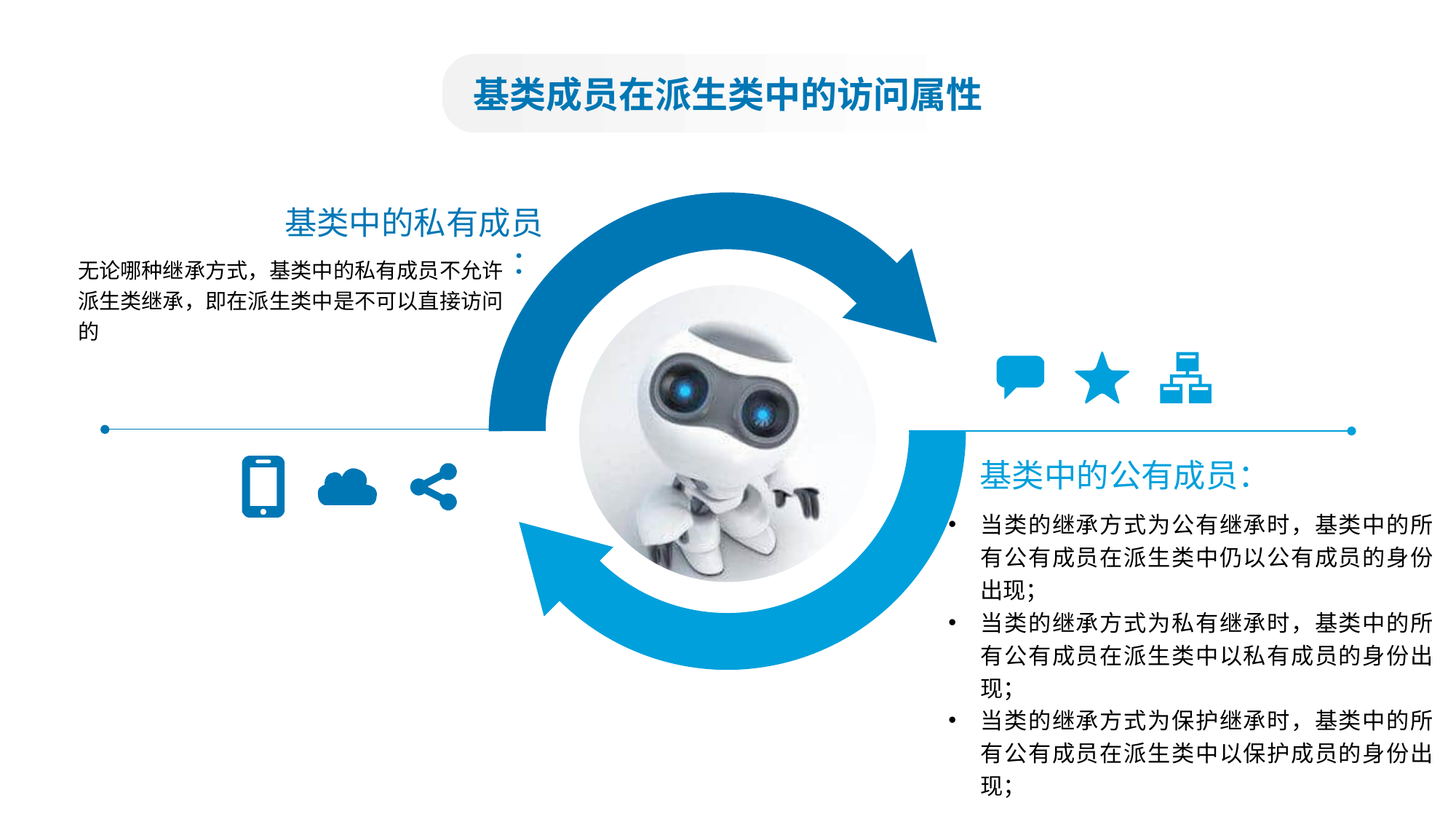

基类成员在派生类中的访问属性

基类中的私有成员
：
无论哪种继承方式，基类中的私有成员不允许派生类继承，即在派生类中是不可以直接访问的

基类中的公有成员：

当类的继承方式为公有继承时，基类中的所有公有成员在派生类中仍以公有成员的身份出现；
当类的继承方式为私有继承时，基类中的所有公有成员在派生类中以私有成员的身份出现；
当类的继承方式为保护继承时，基类中的所有公有成员在派生类中以保护成员的身份出现；